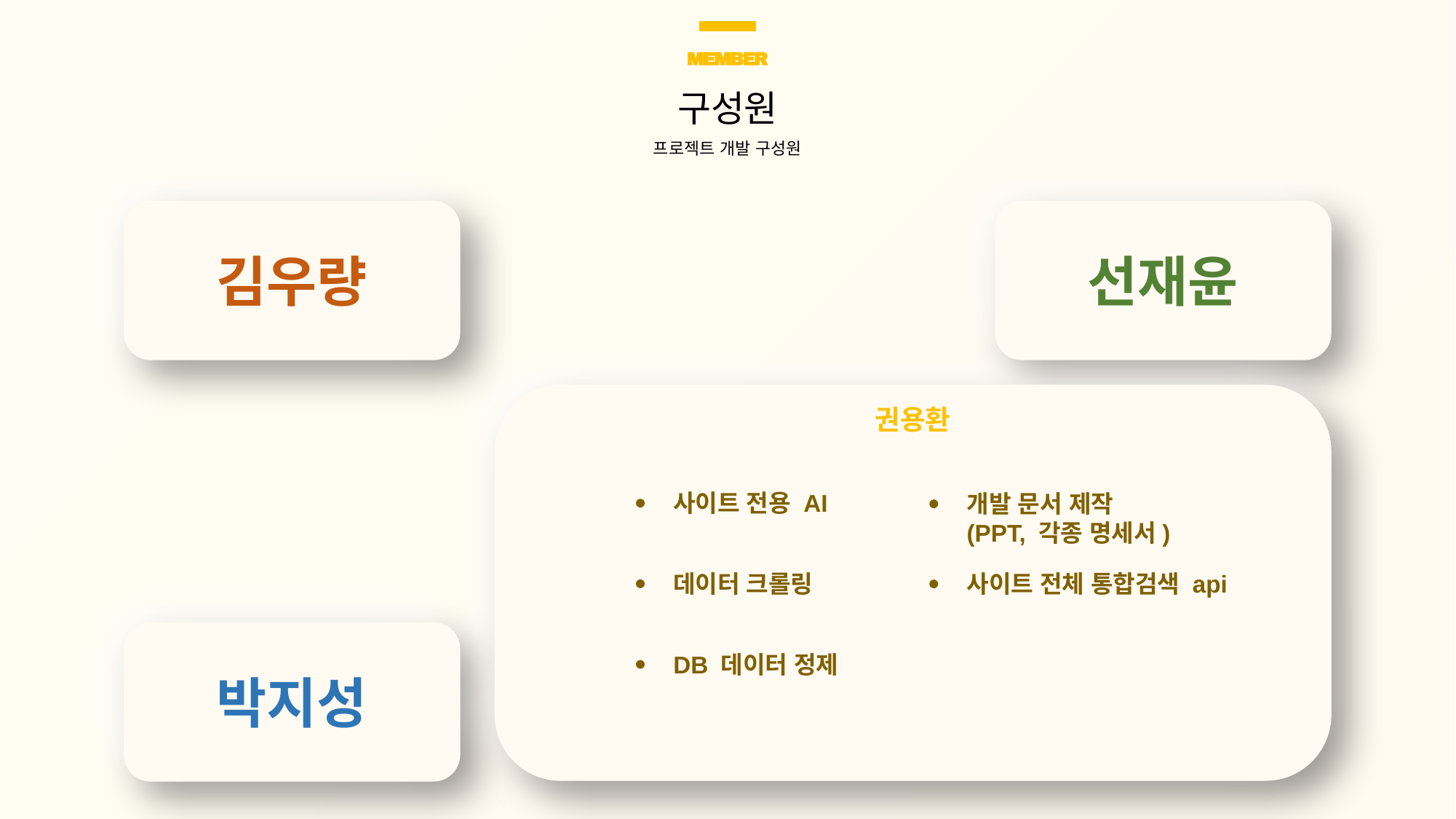

MEMBER
구성원
프로젝트 개발 구성원

김우량
선재윤

권용환
사이트 전용 AI

개발 문서 제작
(PPT, 각종 명세서)

데이터 크롤링

사이트 전체 통합검색 api

DB 데이터 정제

박지성